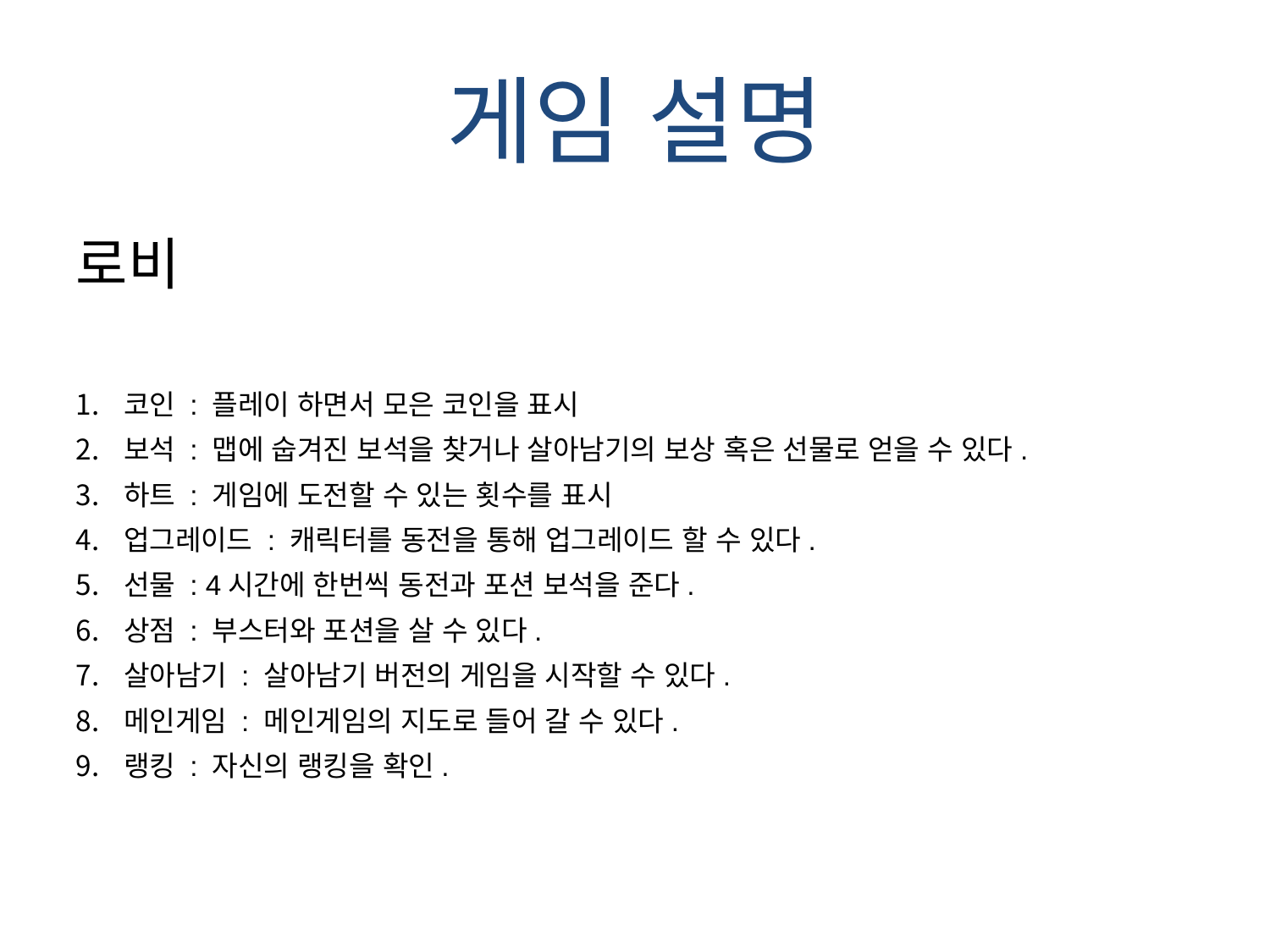

# 게임 설명
로비

코인 : 플레이 하면서 모은 코인을 표시
보석 : 맵에 숩겨진 보석을 찾거나 살아남기의 보상 혹은 선물로 얻을 수 있다.
하트 : 게임에 도전할 수 있는 횟수를 표시
업그레이드 : 캐릭터를 동전을 통해 업그레이드 할 수 있다.
선물 : 4시간에 한번씩 동전과 포션 보석을 준다.
상점 : 부스터와 포션을 살 수 있다.
살아남기 : 살아남기 버전의 게임을 시작할 수 있다.
메인게임 : 메인게임의 지도로 들어 갈 수 있다.
랭킹 : 자신의 랭킹을 확인.